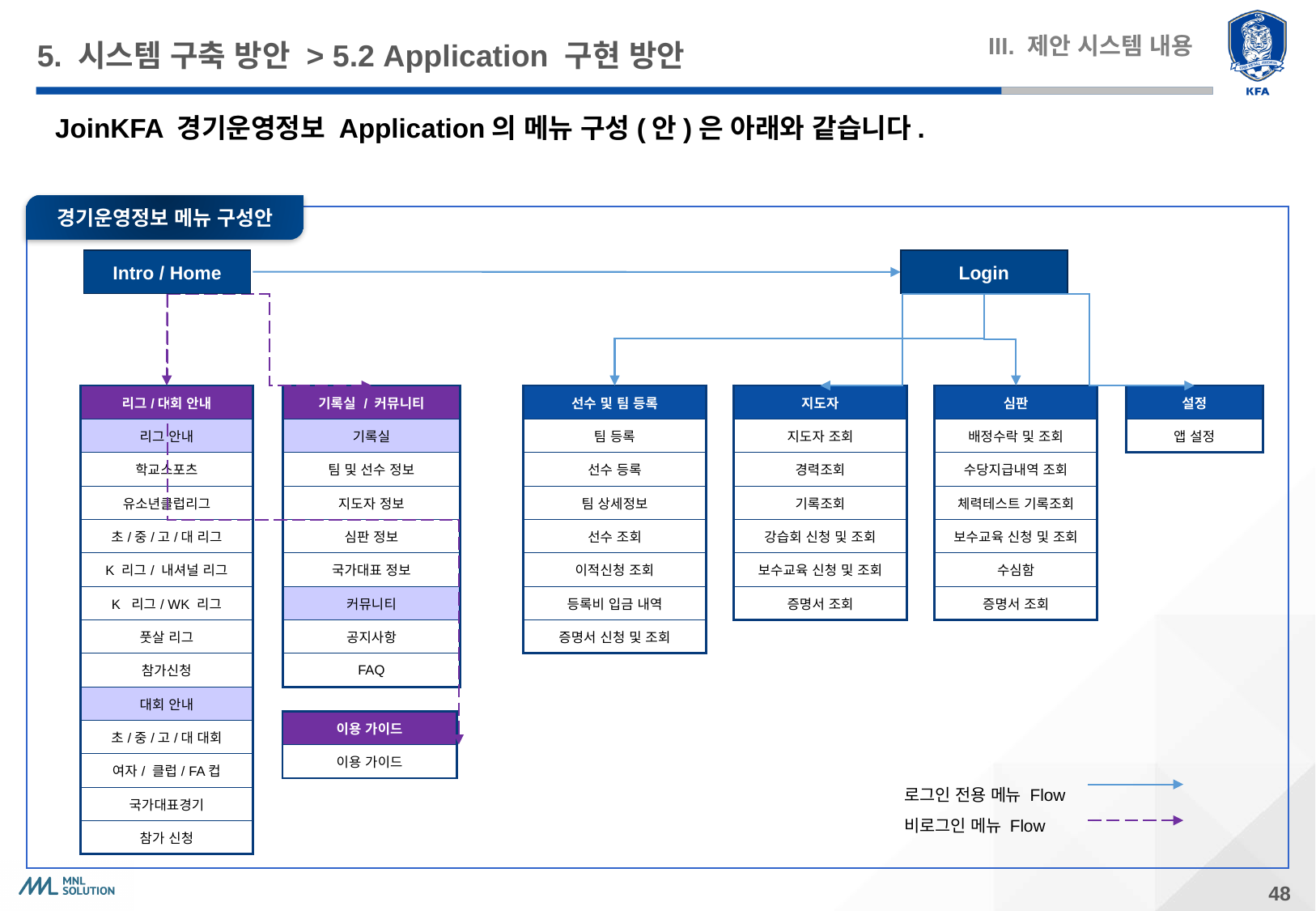

# 5. 시스템 구축 방안 > 5.2 Application 구현 방안
III. 제안 시스템 내용
JoinKFA 경기운영정보 Application의 메뉴 구성(안)은 아래와 같습니다.
경기운영정보 메뉴 구성안

Intro / Home
Login
| 설정 |
| --- |
| 앱 설정 |
| 리그/대회 안내 |
| --- |
| 리그 안내 |
| 학교스포츠 |
| 유소년클럽리그 |
| 초/중/고/대 리그 |
| K 리그/ 내셔널 리그 |
| K 리그/ WK 리그 |
| 풋살 리그 |
| 참가신청 |
| 대회 안내 |
| 초/중/고/대 대회 |
| 여자/ 클럽/ FA컵 |
| 국가대표경기 |
| 참가 신청 |
| 기록실 / 커뮤니티 |
| --- |
| 기록실 |
| 팀 및 선수 정보 |
| 지도자 정보 |
| 심판 정보 |
| 국가대표 정보 |
| 커뮤니티 |
| 공지사항 |
| FAQ |
| 선수 및 팀 등록 |
| --- |
| 팀 등록 |
| 선수 등록 |
| 팀 상세정보 |
| 선수 조회 |
| 이적신청 조회 |
| 등록비 입금 내역 |
| 증명서 신청 및 조회 |
| 지도자 |
| --- |
| 지도자 조회 |
| 경력조회 |
| 기록조회 |
| 강습회 신청 및 조회 |
| 보수교육 신청 및 조회 |
| 증명서 조회 |
| 심판 |
| --- |
| 배정수락 및 조회 |
| 수당지급내역 조회 |
| 체력테스트 기록조회 |
| 보수교육 신청 및 조회 |
| 수심함 |
| 증명서 조회 |
| 이용 가이드 |
| --- |
| 이용 가이드 |
로그인 전용 메뉴 Flow
비로그인 메뉴 Flow